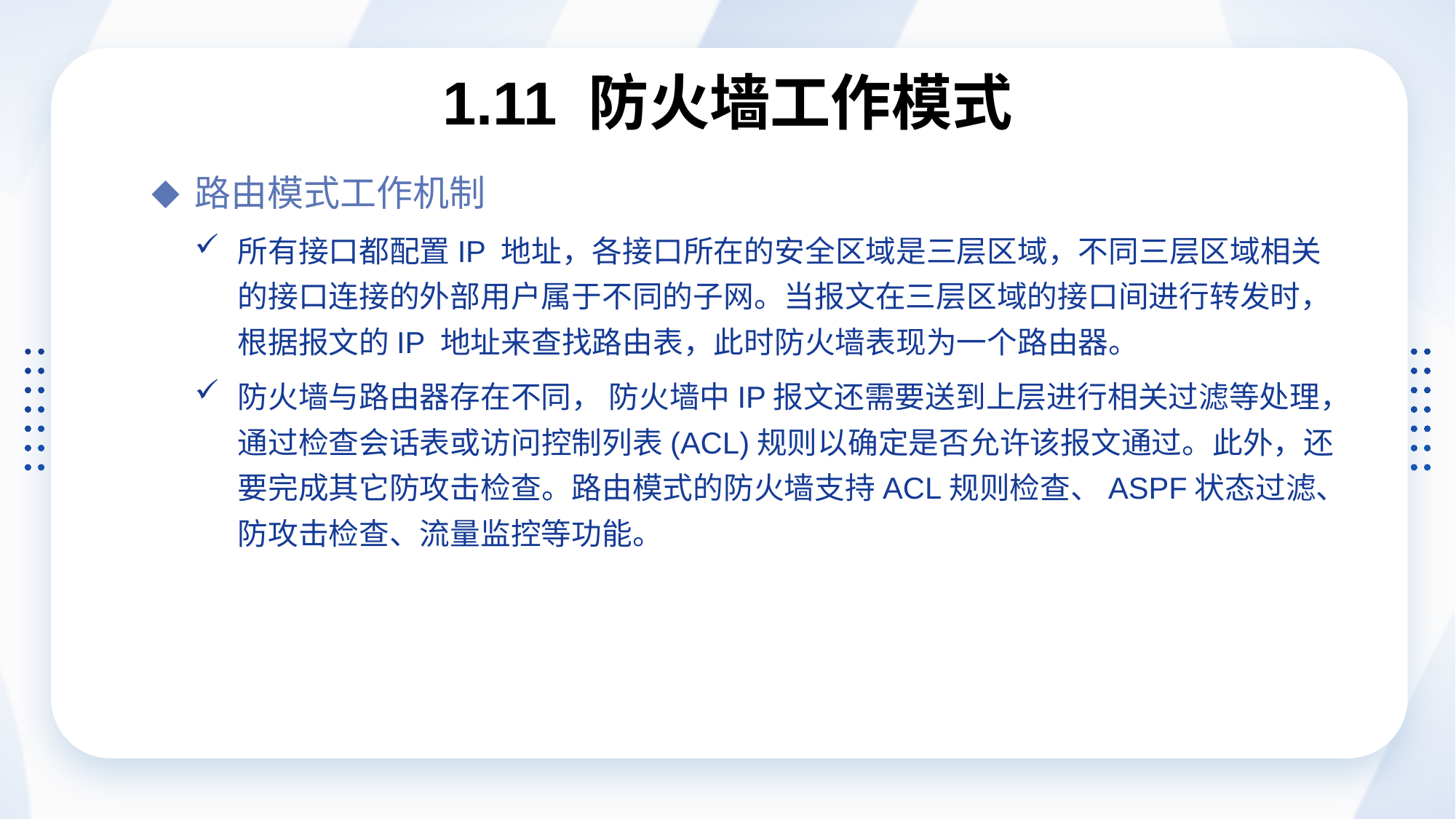

# 1.11 防火墙工作模式
路由模式工作机制
所有接口都配置IP 地址，各接口所在的安全区域是三层区域，不同三层区域相关的接口连接的外部用户属于不同的子网。当报文在三层区域的接口间进行转发时，根据报文的IP 地址来查找路由表，此时防火墙表现为一个路由器。
防火墙与路由器存在不同， 防火墙中IP报文还需要送到上层进行相关过滤等处理，通过检查会话表或访问控制列表(ACL)规则以确定是否允许该报文通过。此外，还要完成其它防攻击检查。路由模式的防火墙支持ACL规则检查、ASPF状态过滤、防攻击检查、流量监控等功能。